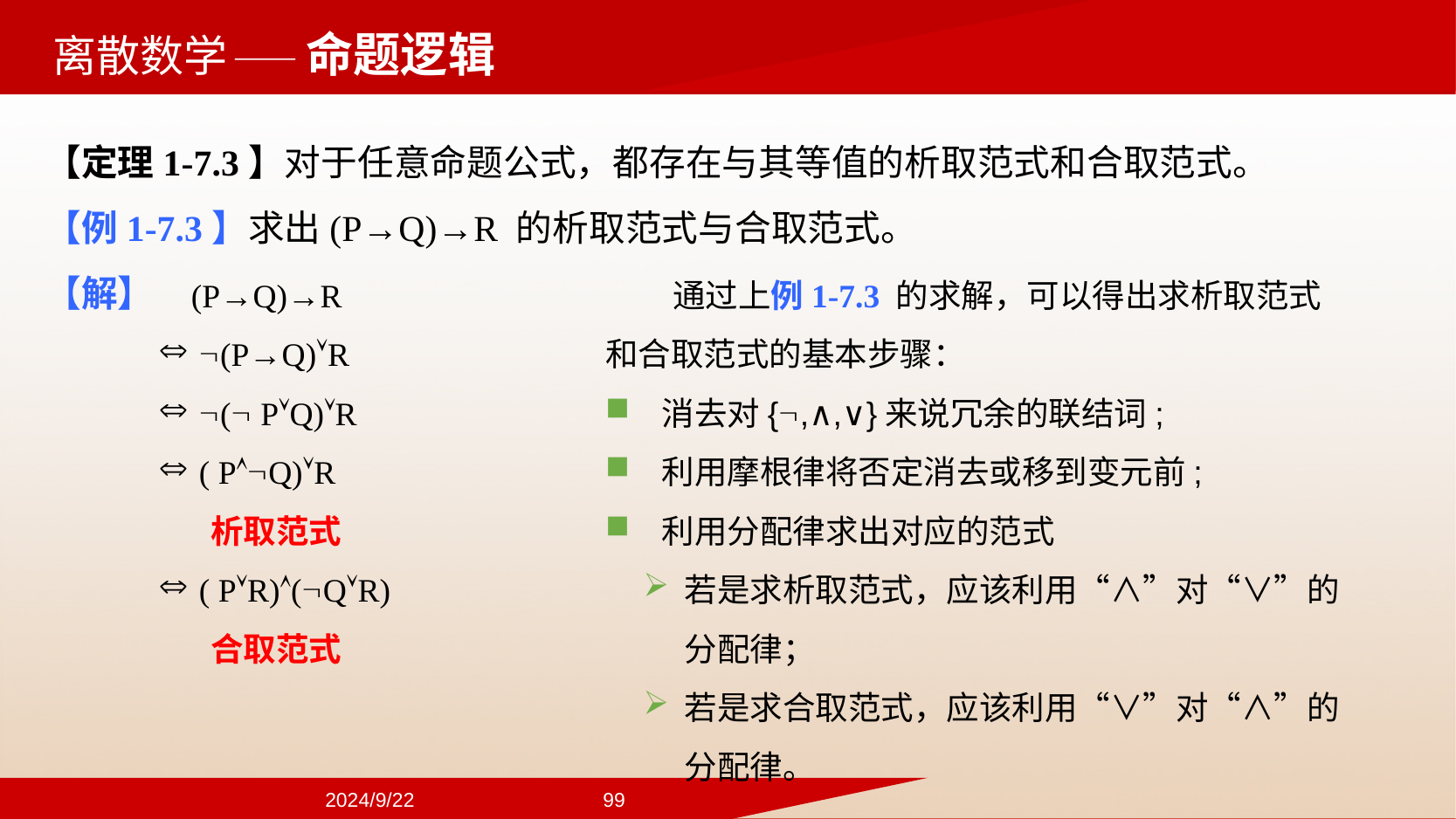

——命题逻辑
【定理1-7.3】对于任意命题公式，都存在与其等值的析取范式和合取范式。
【例1-7.3】求出(P→Q)→R 的析取范式与合取范式。
【解】
    (P→Q)→R
¬(P→Q)∨R
¬(¬ P∨Q)∨R
( P∧¬Q)∨R
      析取范式
( P∨R)∧(¬Q∨R)
      合取范式
        通过上例1-7.3 的求解，可以得出求析取范式和合取范式的基本步骤：
 消去对{¬,∧,∨}来说冗余的联结词;
 利用摩根律将否定消去或移到变元前;
 利用分配律求出对应的范式
若是求析取范式，应该利用“∧”对“∨”的分配律；
若是求合取范式，应该利用“∨”对“∧”的分配律。
2024/9/22
99